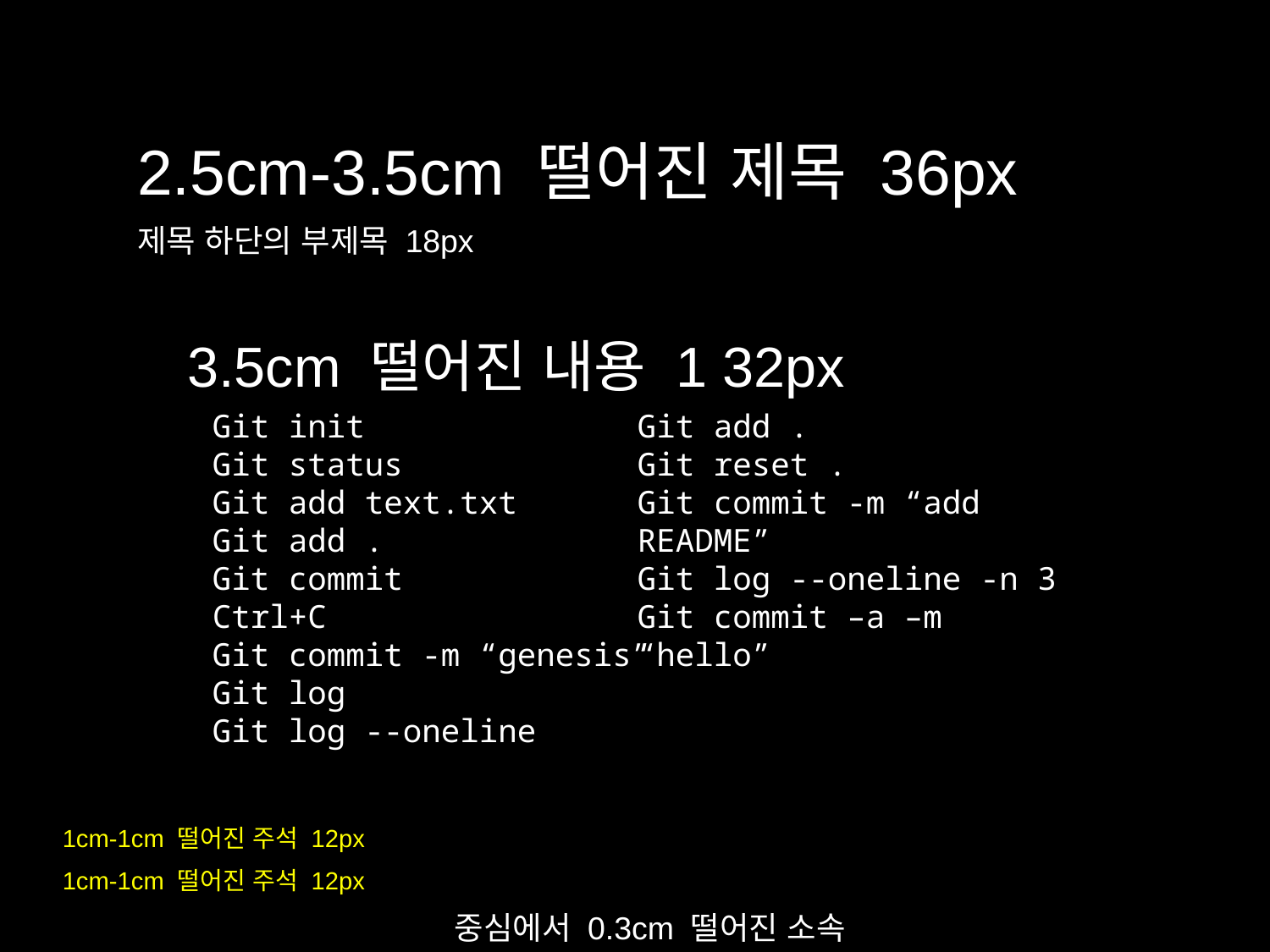

2.5cm-3.5cm 떨어진 제목 36px
제목 하단의 부제목 18px
3.5cm 떨어진 내용 1 32px
Git init
Git status
Git add text.txt
Git add .
Git commit
Ctrl+C
Git commit -m “genesis”
Git log
Git log --oneline
Git add .
Git reset .
Git commit -m “add README”
Git log --oneline -n 3
Git commit –a –m “hello”
1cm-1cm 떨어진 주석 12px
1cm-1cm 떨어진 주석 12px